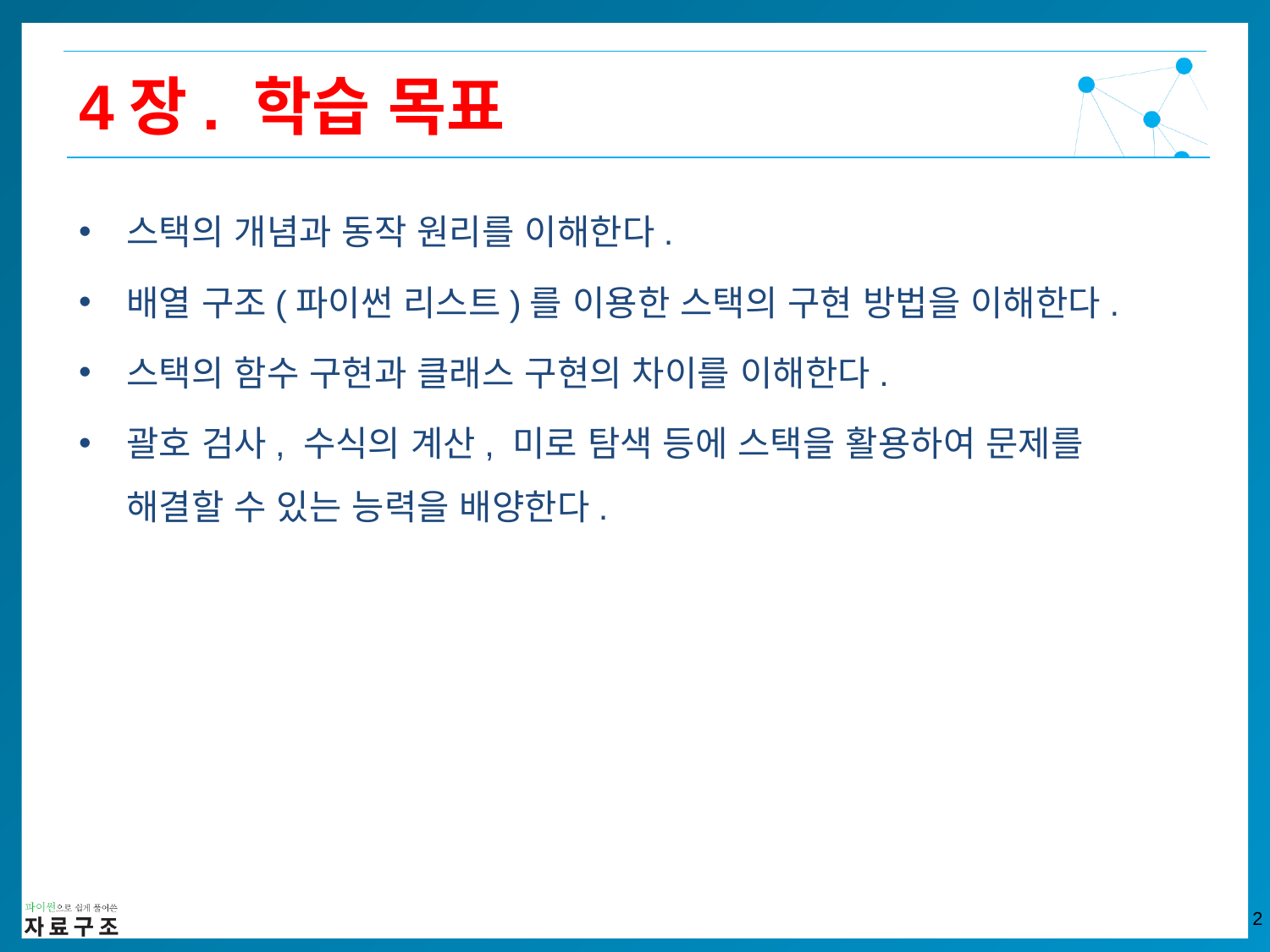

4장. 학습 목표
스택의 개념과 동작 원리를 이해한다.
배열 구조(파이썬 리스트)를 이용한 스택의 구현 방법을 이해한다.
스택의 함수 구현과 클래스 구현의 차이를 이해한다.
괄호 검사, 수식의 계산, 미로 탐색 등에 스택을 활용하여 문제를 해결할 수 있는 능력을 배양한다.